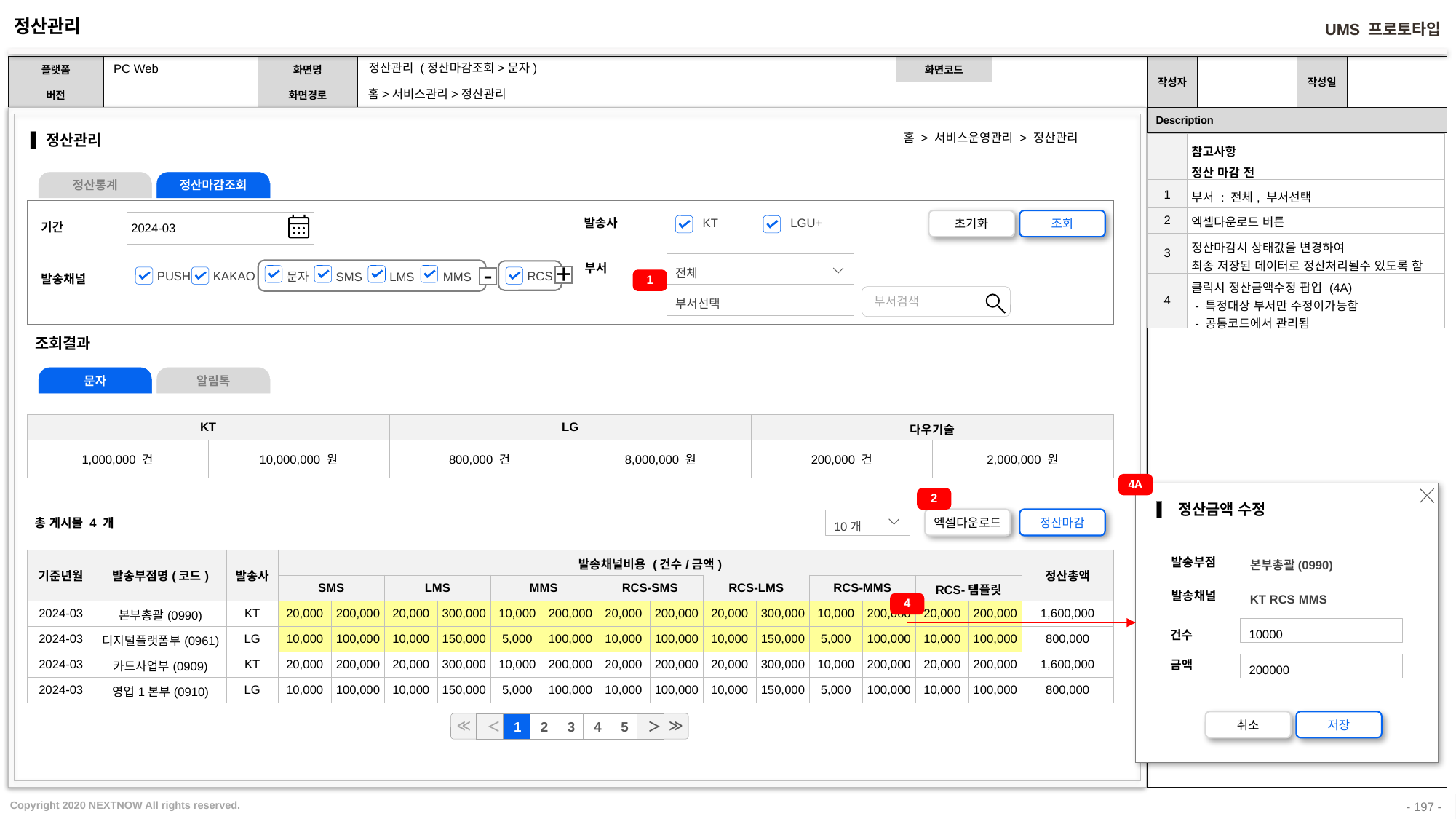

정산관리
PC Web
정산관리 (정산마감조회>문자)

홈>서비스관리>정산관리
홈 > 서비스운영관리 > 정산관리
정산관리

|  | 참고사항 정산 마감 전 |
| --- | --- |
| 1 | 부서 : 전체, 부서선택 |
| 2 | 엑셀다운로드 버튼 |
| 3 | 정산마감시 상태값을 변경하여 최종 저장된 데이터로 정산처리될수 있도록 함 |
| 4 | 클릭시 정산금액수정 팝업 (4A) - 특정대상 부서만 수정이가능함 - 공통코드에서 관리됨 |
정산통계
정산마감조회

초기화
조회
2024-03

KT

LGU+

발송사
기간
전체

부서선택
부서검색

문자
SMS
LMS
MMS

-

RCS
+

PUSH
KAKAO

부서
1
발송채널
조회결과
문자
알림톡
| KT |  | LG |  | 다우기술 |  |
| --- | --- | --- | --- | --- | --- |
| 1,000,000 건 | 10,000,000 원 | 800,000 건 | 8,000,000 원 | 200,000 건 | 2,000,000 원 |
4A

2

정산금액 수정

엑셀다운로드
정산마감
10개

총 게시물 4 개
본부총괄(0990)
| 기준년월 | 발송부점명(코드) | 발송사 | 발송채널비용 (건수/금액) |  |  |  |  |  |  |  |  |  |  |  |  |  | 정산총액 |
| --- | --- | --- | --- | --- | --- | --- | --- | --- | --- | --- | --- | --- | --- | --- | --- | --- | --- |
|  |  |  | SMS |  | LMS |  | MMS |  | RCS-SMS |  | RCS-LMS |  | RCS-MMS |  | RCS-템플릿 |  |  |
| 2024-03 | 본부총괄(0990) | KT | 20,000 | 200,000 | 20,000 | 300,000 | 10,000 | 200,000 | 20,000 | 200,000 | 20,000 | 300,000 | 10,000 | 200,000 | 20,000 | 200,000 | 1,600,000 |
| 2024-03 | 디지털플랫폼부(0961) | LG | 10,000 | 100,000 | 10,000 | 150,000 | 5,000 | 100,000 | 10,000 | 100,000 | 10,000 | 150,000 | 5,000 | 100,000 | 10,000 | 100,000 | 800,000 |
| 2024-03 | 카드사업부(0909) | KT | 20,000 | 200,000 | 20,000 | 300,000 | 10,000 | 200,000 | 20,000 | 200,000 | 20,000 | 300,000 | 10,000 | 200,000 | 20,000 | 200,000 | 1,600,000 |
| 2024-03 | 영업1본부(0910) | LG | 10,000 | 100,000 | 10,000 | 150,000 | 5,000 | 100,000 | 10,000 | 100,000 | 10,000 | 150,000 | 5,000 | 100,000 | 10,000 | 100,000 | 800,000 |
발송부점
KT RCS MMS
발송채널
4
10000
건수
200000
금액
취소
저장
≪
≫

＜
1
2
3
4
5
＞